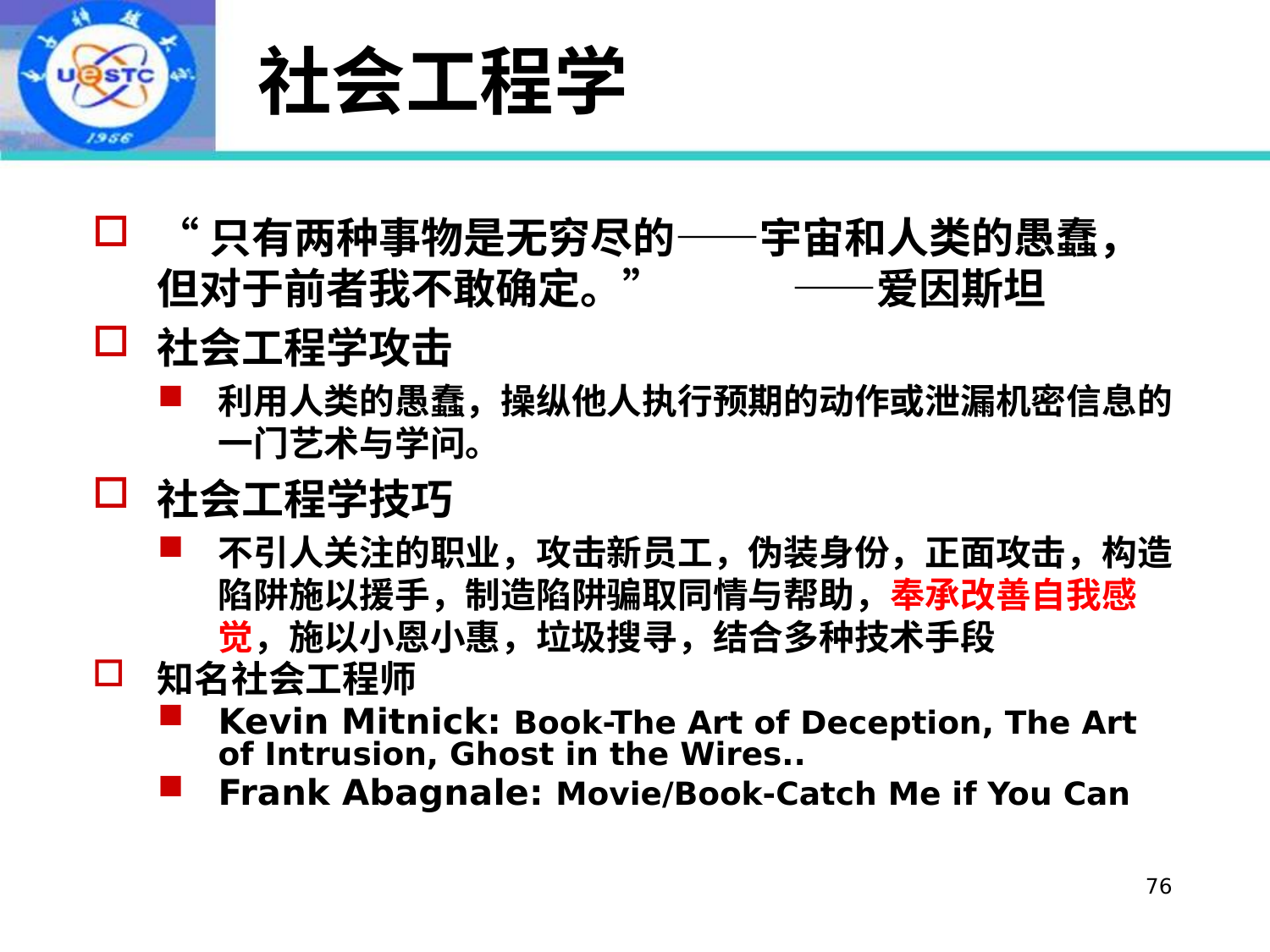

# 社会工程学
“只有两种事物是无穷尽的——宇宙和人类的愚蠢，但对于前者我不敢确定。”	——爱因斯坦
社会工程学攻击
利用人类的愚蠢，操纵他人执行预期的动作或泄漏机密信息的一门艺术与学问。
社会工程学技巧
不引人关注的职业，攻击新员工，伪装身份，正面攻击，构造陷阱施以援手，制造陷阱骗取同情与帮助，奉承改善自我感觉，施以小恩小惠，垃圾搜寻，结合多种技术手段
知名社会工程师
Kevin Mitnick: Book-The Art of Deception, The Art of Intrusion, Ghost in the Wires..
Frank Abagnale: Movie/Book-Catch Me if You Can

76